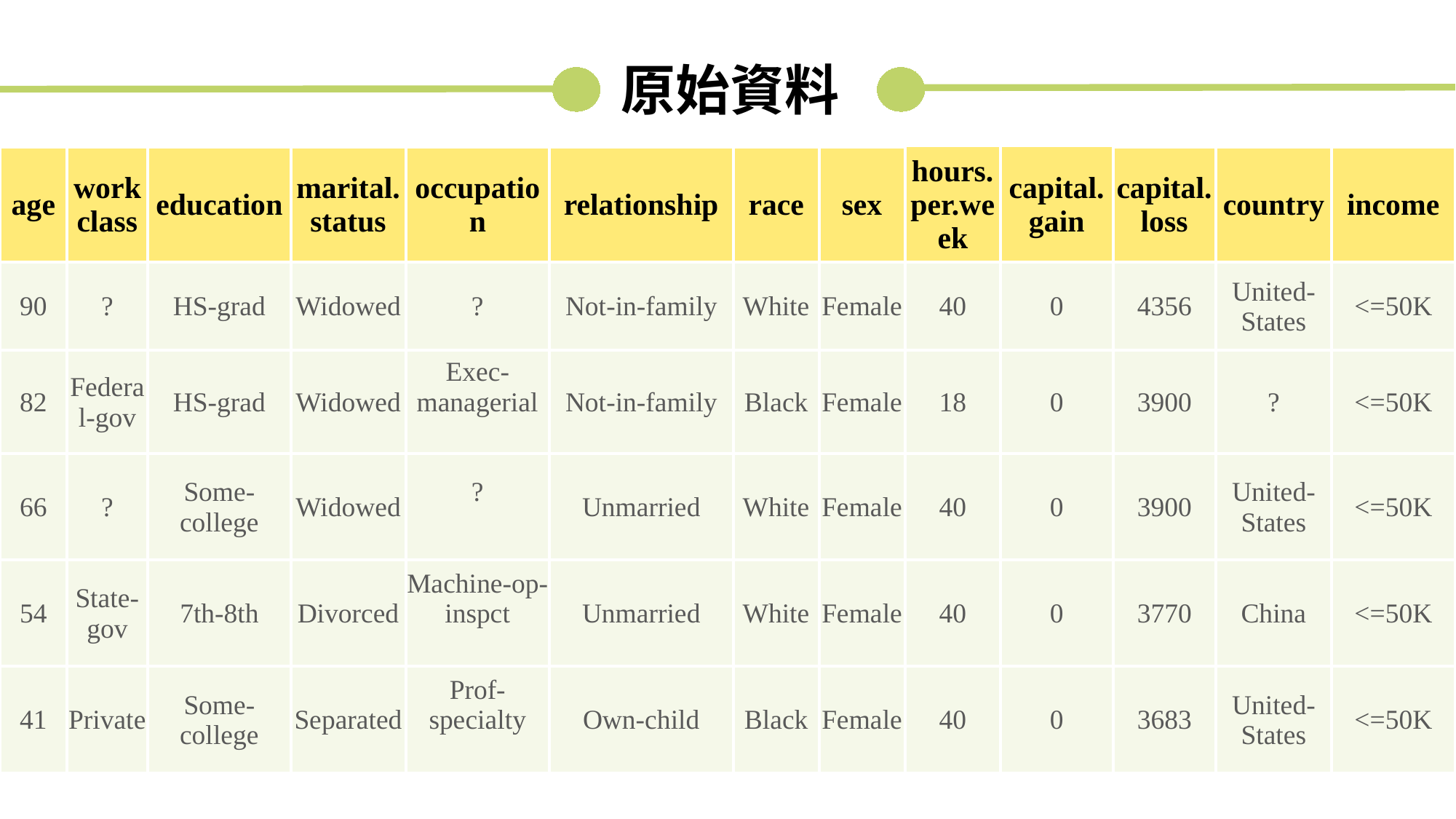

原始資料

| age | workclass | education | marital.status | occupation | relationship | race | sex | hours.per.week | capital.gain | capital.loss | country | income |
| --- | --- | --- | --- | --- | --- | --- | --- | --- | --- | --- | --- | --- |
| 90 | ? | HS-grad | Widowed | ? | Not-in-family | White | Female | 40 | 0 | 4356 | United-States | <=50K |
| 82 | Federal-gov | HS-grad | Widowed | Exec-managerial | Not-in-family | Black | Female | 18 | 0 | 3900 | ? | <=50K |
| 66 | ? | Some-college | Widowed | ? | Unmarried | White | Female | 40 | 0 | 3900 | United-States | <=50K |
| 54 | State-gov | 7th-8th | Divorced | Machine-op-inspct | Unmarried | White | Female | 40 | 0 | 3770 | China | <=50K |
| 41 | Private | Some-college | Separated | Prof-specialty | Own-child | Black | Female | 40 | 0 | 3683 | United-States | <=50K |